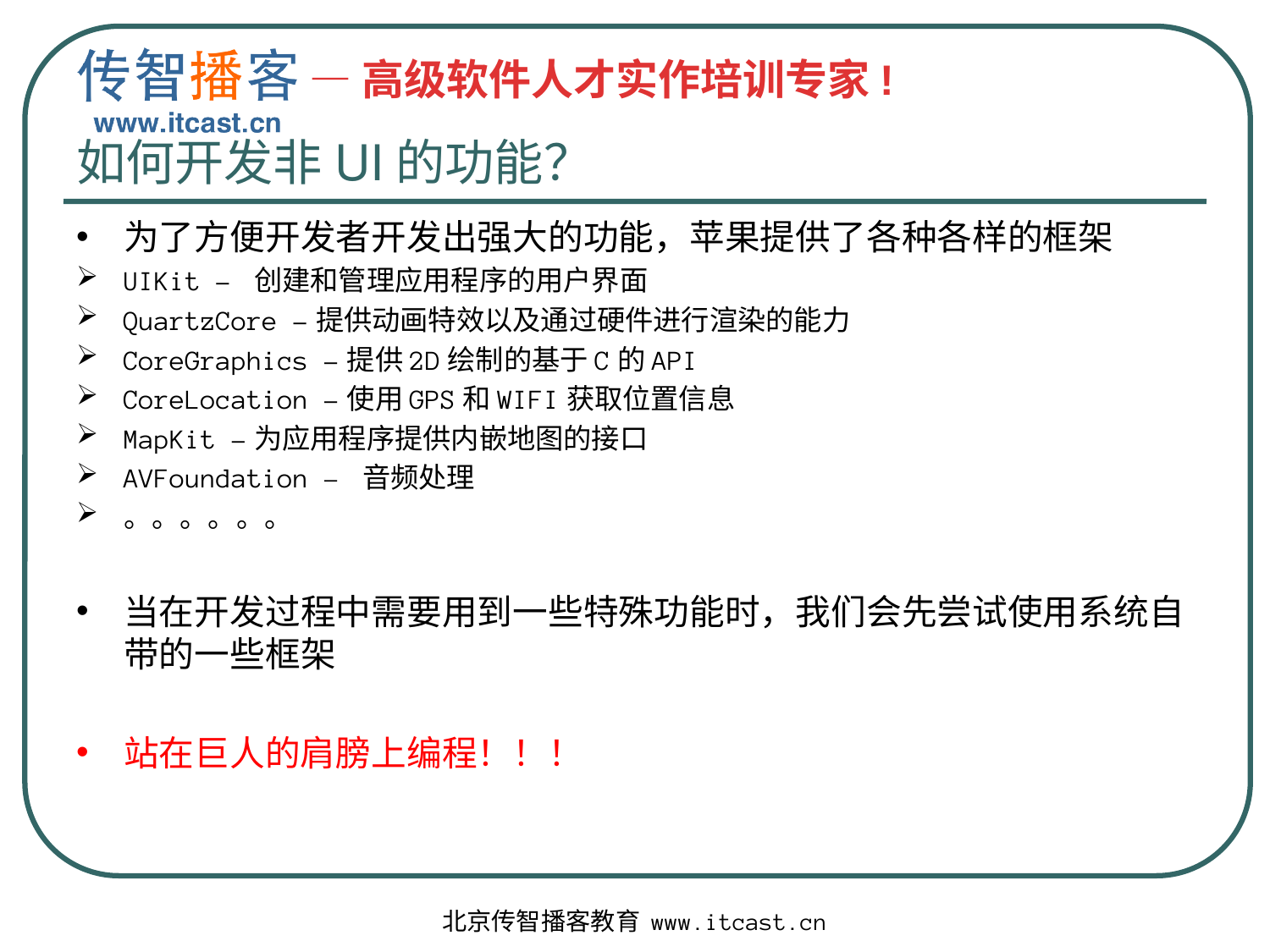

# 如何开发非UI的功能？
为了方便开发者开发出强大的功能，苹果提供了各种各样的框架
UIKit - 创建和管理应用程序的用户界面
QuartzCore -提供动画特效以及通过硬件进行渲染的能力
CoreGraphics -提供2D绘制的基于C的API
CoreLocation -使用GPS和WIFI获取位置信息
MapKit -为应用程序提供内嵌地图的接口
AVFoundation – 音频处理
。。。。。。

当在开发过程中需要用到一些特殊功能时，我们会先尝试使用系统自带的一些框架

站在巨人的肩膀上编程！！！